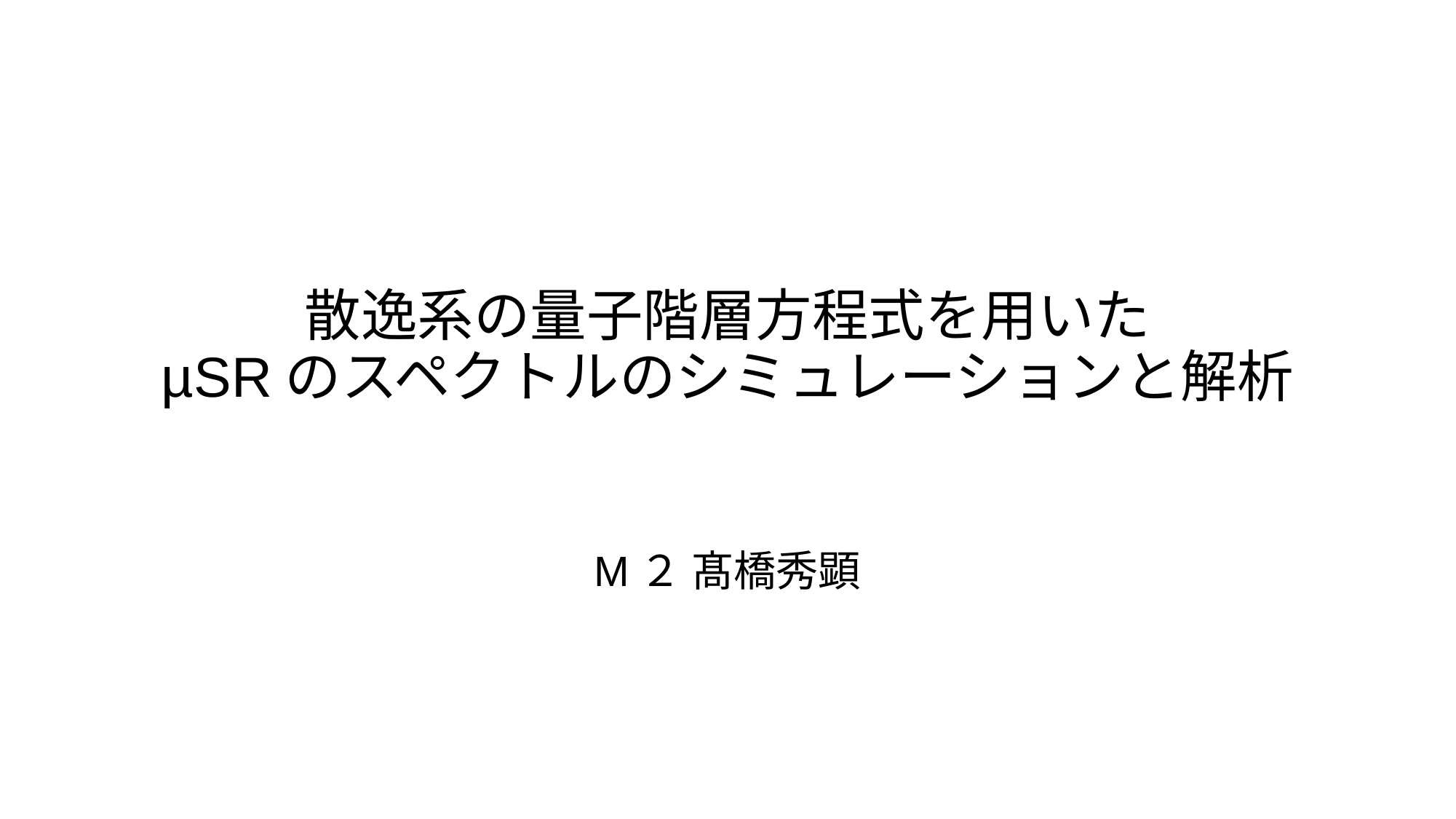

# 散逸系の量子階層方程式を用いた µSRのスペクトルのシミュレーションと解析
M２ 髙橋秀顕